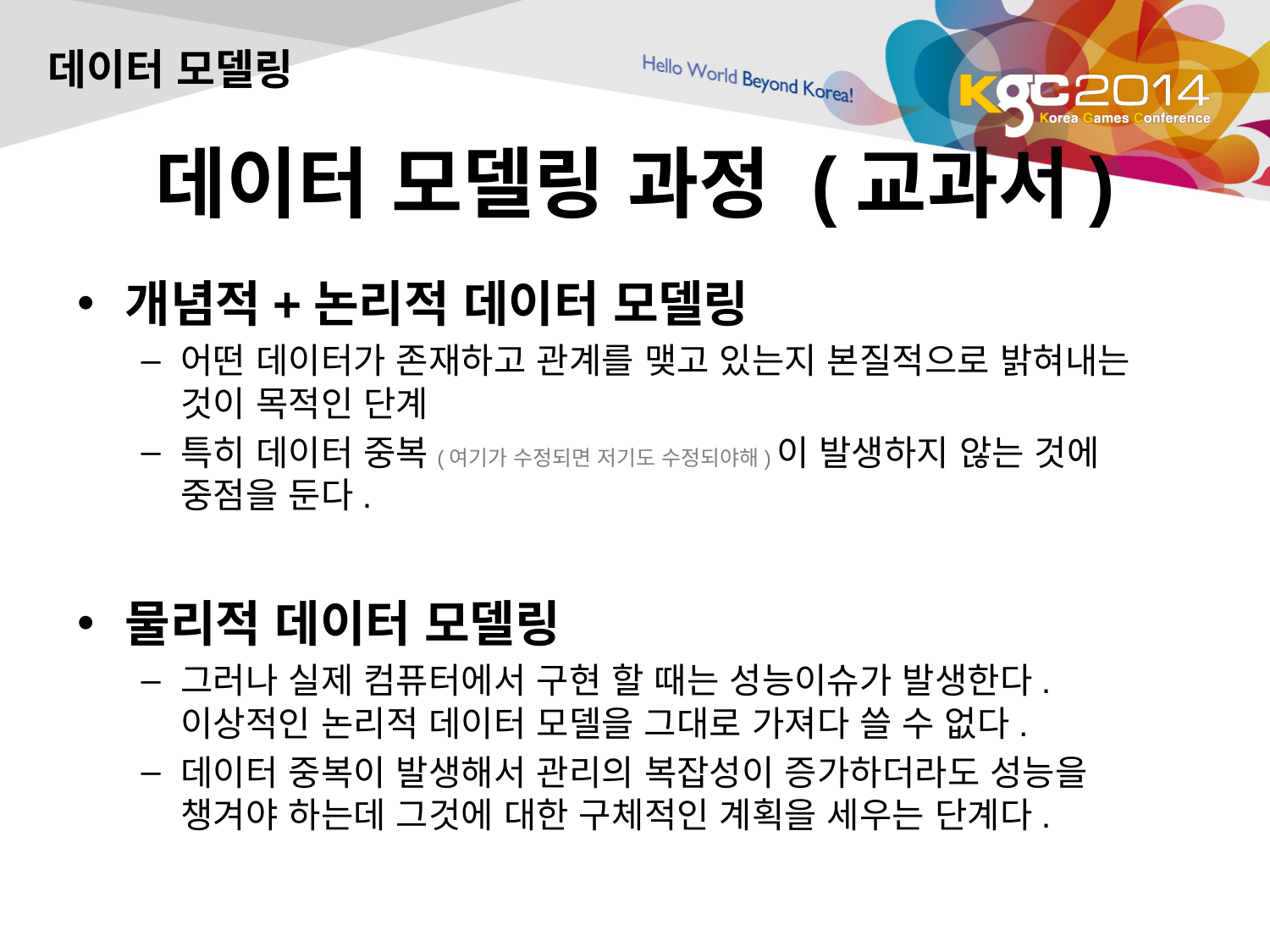

데이터 모델링
# 데이터 모델링 과정 (교과서)
개념적+논리적 데이터 모델링
어떤 데이터가 존재하고 관계를 맺고 있는지 본질적으로 밝혀내는 것이 목적인 단계
특히 데이터 중복(여기가 수정되면 저기도 수정되야해)이 발생하지 않는 것에 중점을 둔다.

물리적 데이터 모델링
그러나 실제 컴퓨터에서 구현 할 때는 성능이슈가 발생한다. 이상적인 논리적 데이터 모델을 그대로 가져다 쓸 수 없다.
데이터 중복이 발생해서 관리의 복잡성이 증가하더라도 성능을 챙겨야 하는데 그것에 대한 구체적인 계획을 세우는 단계다.